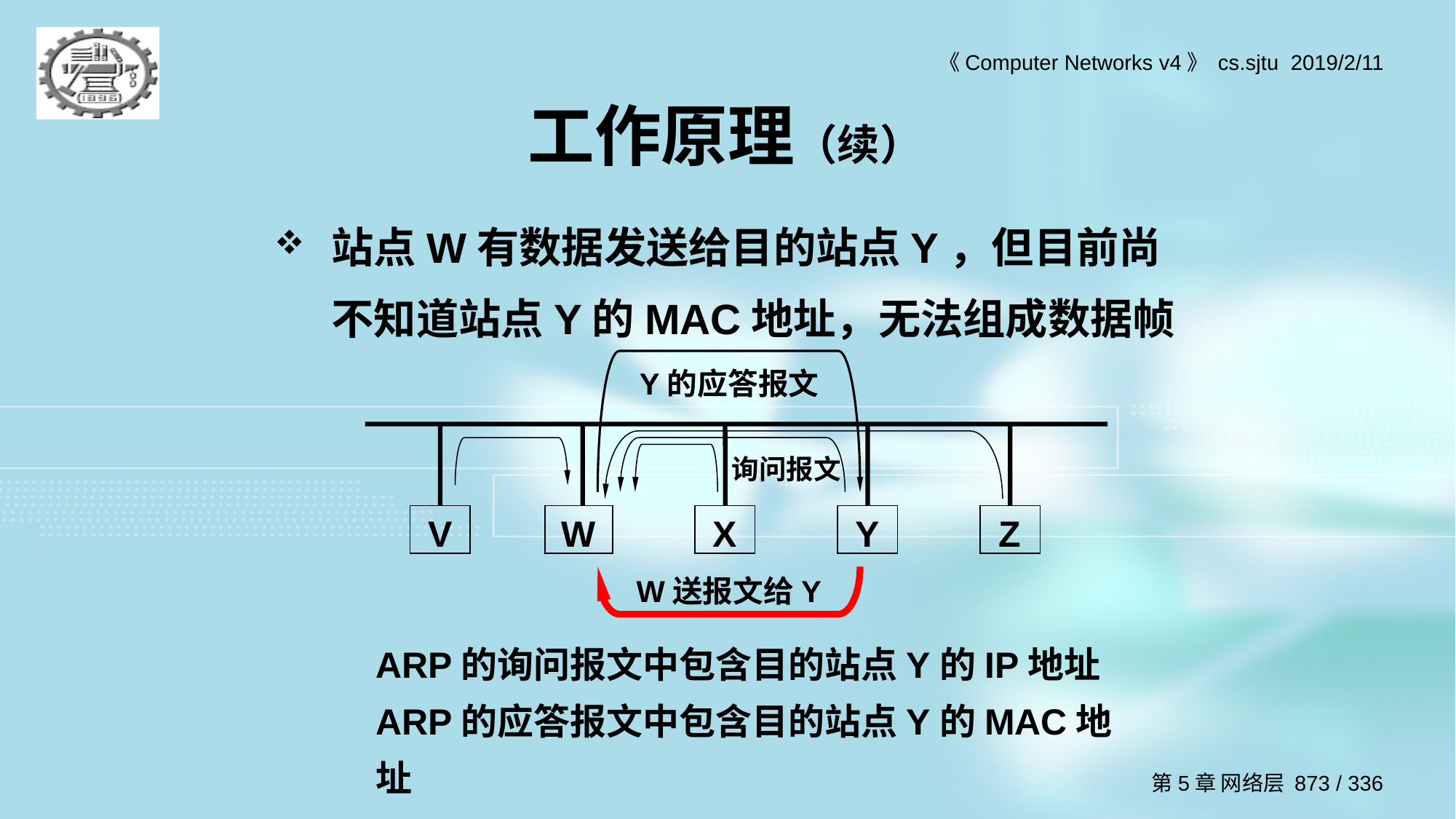

# 工作原理（续）
站点W有数据发送给目的站点Y，但目前尚不知道站点Y的MAC地址，无法组成数据帧

Y的应答报文

询问报文

V
W
X
Y
Z
W送报文给Y
ARP的询问报文中包含目的站点Y的IP地址
ARP的应答报文中包含目的站点Y的MAC地址